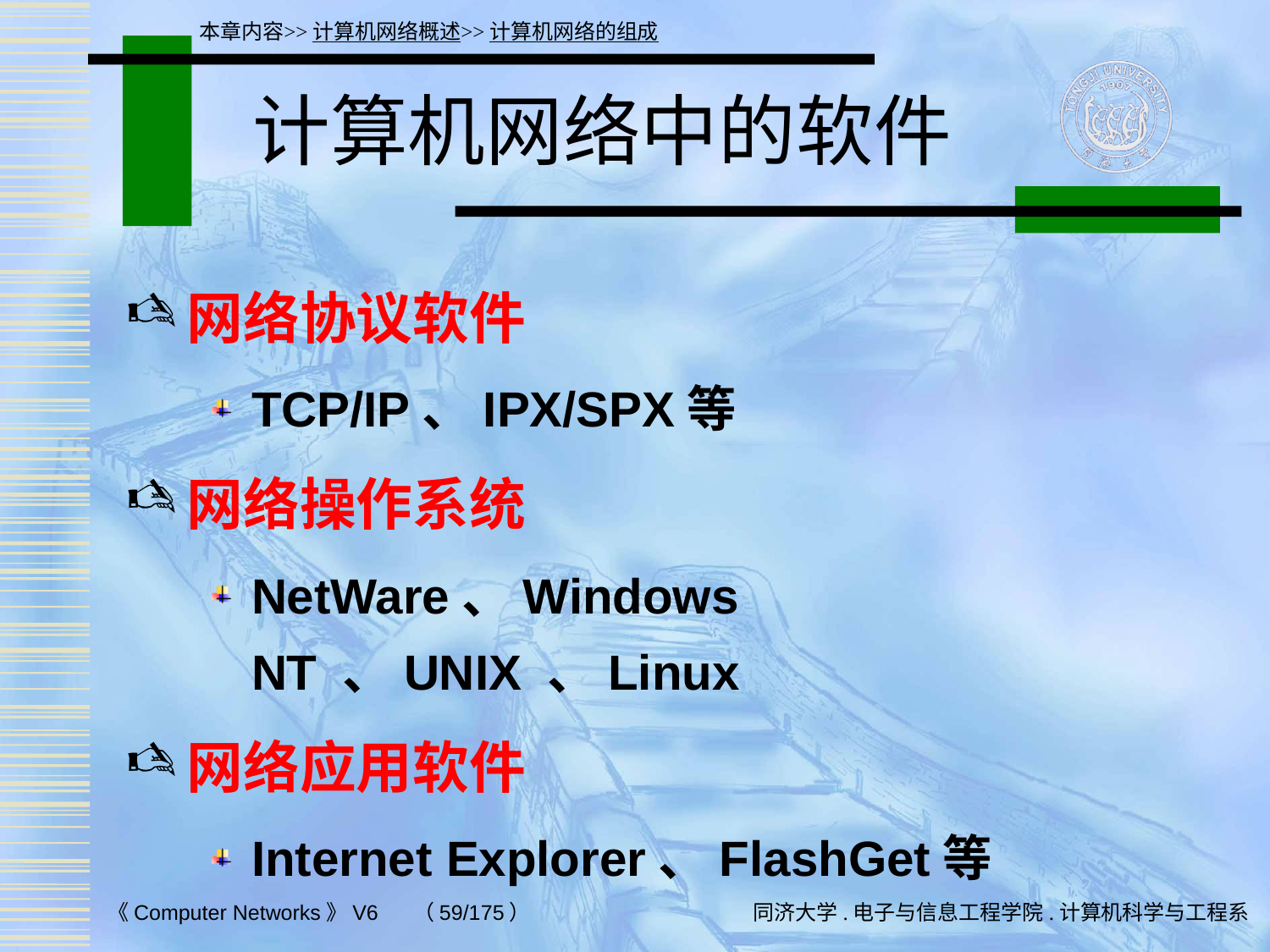

本章内容>>计算机网络概述>>计算机网络的组成
# 计算机网络中的软件
网络协议软件
TCP/IP、IPX/SPX等
网络操作系统
NetWare、Windows NT 、UNIX 、Linux
网络应用软件
Internet Explorer、FlashGet等